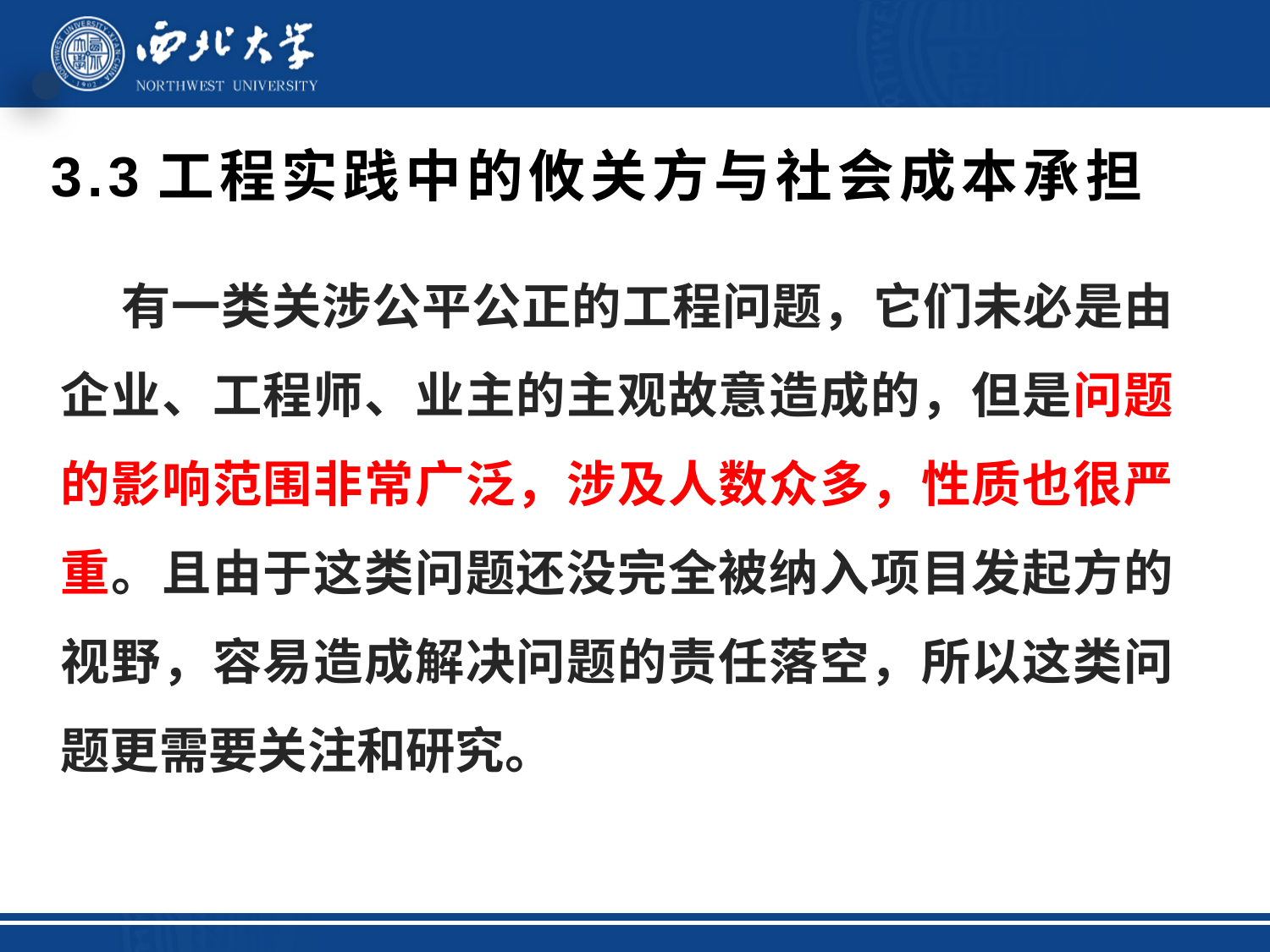

3.3工程实践中的攸关方与社会成本承担
    有一类关涉公平公正的工程问题，它们未必是由企业、工程师、业主的主观故意造成的，但是问题的影响范围非常广泛，涉及人数众多，性质也很严重。且由于这类问题还没完全被纳入项目发起方的视野，容易造成解决问题的责任落空，所以这类问题更需要关注和研究。